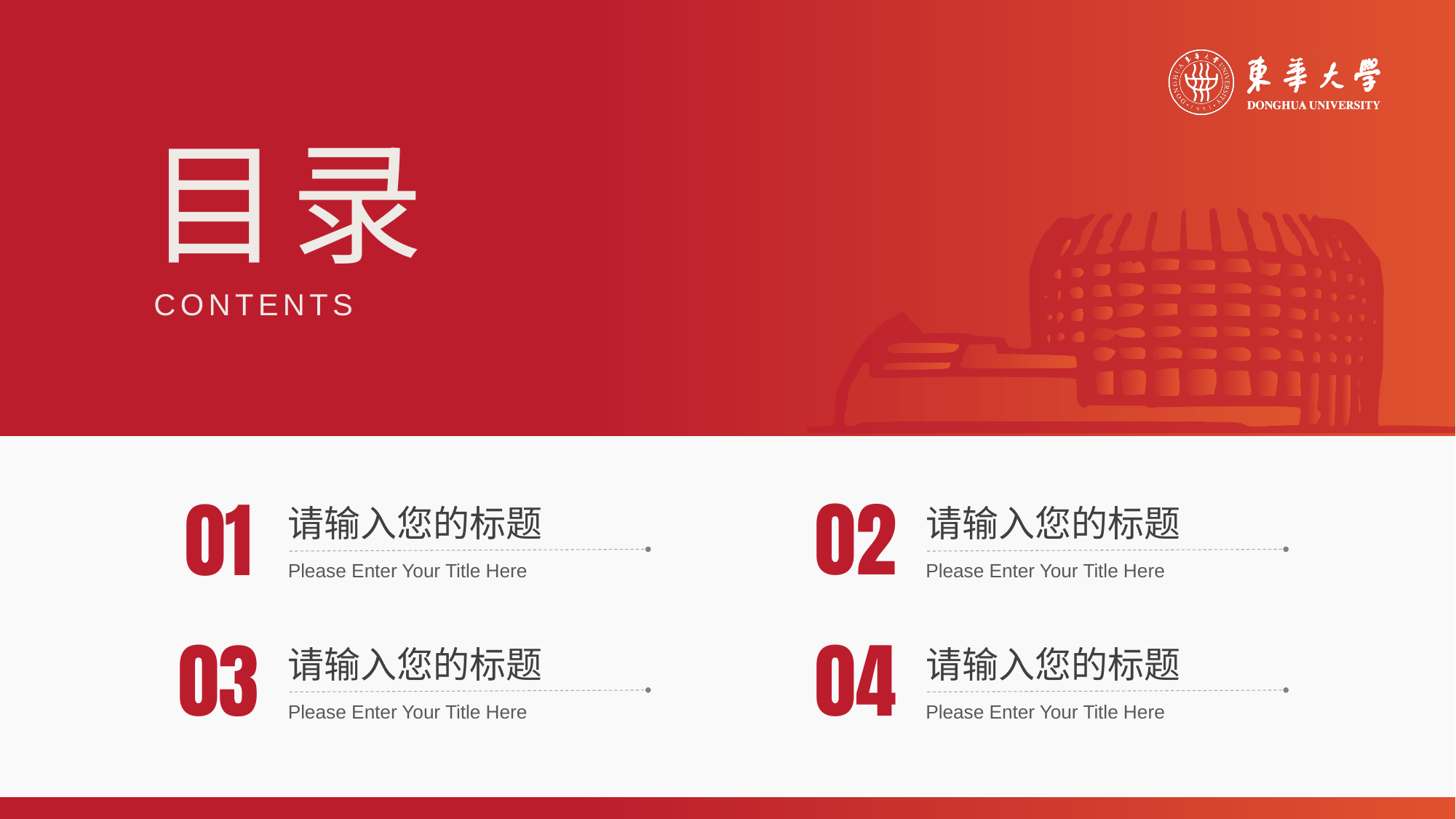

02
01
请输入您的标题
请输入您的标题
Please Enter Your Title Here
Please Enter Your Title Here
03
04
请输入您的标题
请输入您的标题
Please Enter Your Title Here
Please Enter Your Title Here